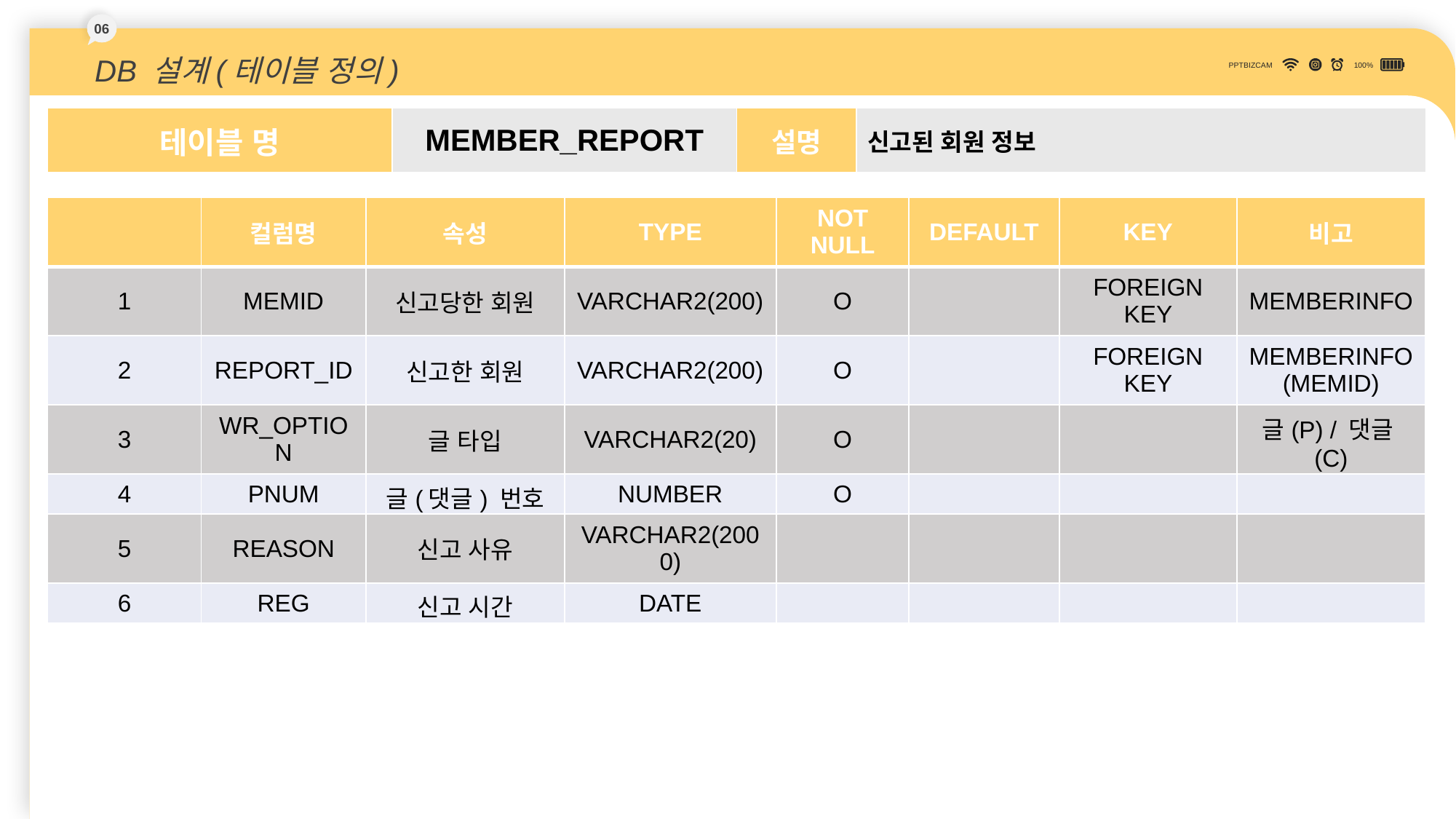

06
DB 설계(테이블 정의)

PPTBIZCAM
100%

| 테이블 명 | MEMBER\_REPORT | 설명 | 신고된 회원 정보 |
| --- | --- | --- | --- |
|  | 컬럼명 | 속성 | TYPE | NOT NULL | DEFAULT | KEY | 비고 |
| --- | --- | --- | --- | --- | --- | --- | --- |
| 1 | MEMID | 신고당한 회원 | VARCHAR2(200) | O |  | FOREIGN KEY | MEMBERINFO |
| 2 | REPORT\_ID | 신고한 회원 | VARCHAR2(200) | O |  | FOREIGN KEY | MEMBERINFO (MEMID) |
| 3 | WR\_OPTION | 글 타입 | VARCHAR2(20) | O |  |  | 글(P) / 댓글(C) |
| 4 | PNUM | 글(댓글) 번호 | NUMBER | O |  |  |  |
| 5 | REASON | 신고 사유 | VARCHAR2(2000) |  |  |  |  |
| 6 | REG | 신고 시간 | DATE |  |  |  |  |
47